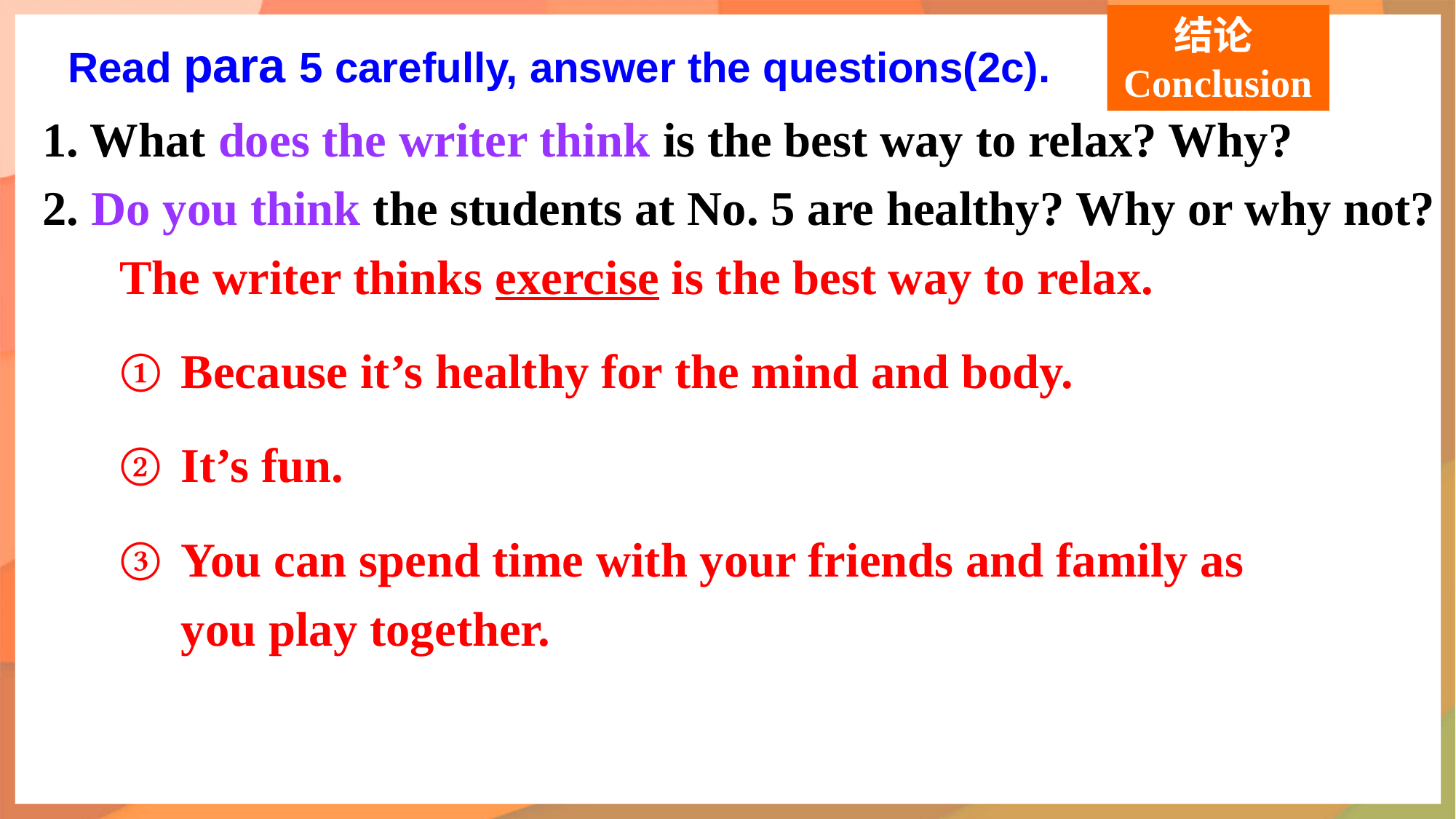

结论Conclusion
Read para 5 carefully, answer the questions(2c).
1. What does the writer think is the best way to relax? Why?

2. Do you think the students at No. 5 are healthy? Why or why not?
The writer thinks exercise is the best way to relax.
Because it’s healthy for the mind and body.
It’s fun.
You can spend time with your friends and family as you play together.